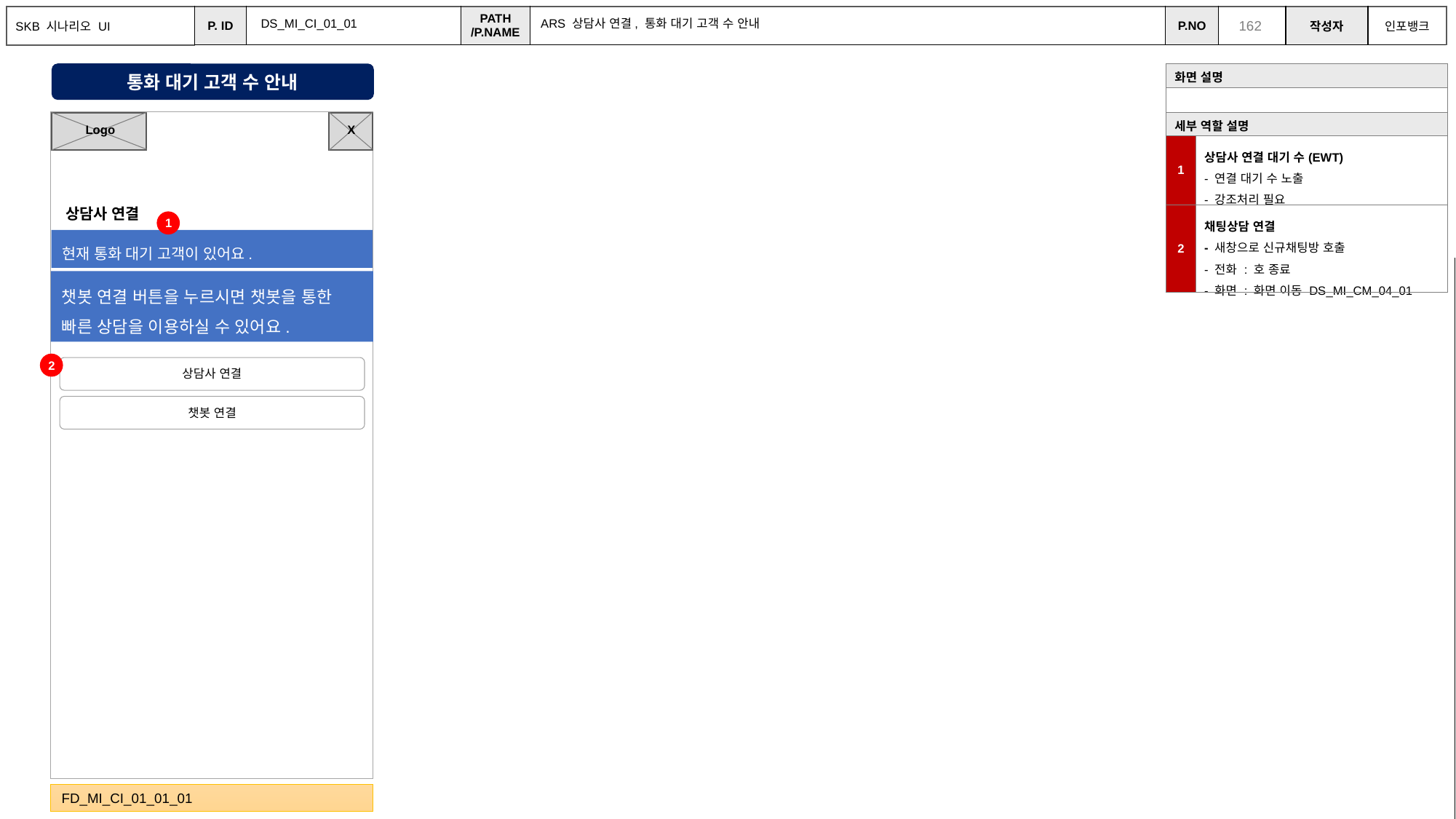

DS_MI_CI_01_01
ARS 상담사 연결, 통화 대기 고객 수 안내
통화 대기 고객 수 안내
| 화면 설명 |  |
| --- | --- |
|  |  |
| 세부 역할 설명 |  |
| 1 | 상담사 연결 대기 수(EWT) - 연결 대기 수 노출 - 강조처리 필요 |
| 2 | 채팅상담 연결 - 새창으로 신규채팅방 호출 - 전화 : 호 종료 - 화면 : 화면 이동 DS\_MI\_CM\_04\_01 |

X

Logo
상담사 연결
1
현재 통화 대기 고객이 있어요.
실시간데이터가 아니고 일반적인 정보로 고정적인 값을 제공..

일시에 따를 정해진값 조회는 필요함

고장진단만 가능하게 취소처리
고장진단

현재 개발범위는 AS만 가능
AS
가정내PC/TV이동

리모컨택배

안됨
가입
상품변경(전화,전화방식)
상품변경(인터넷, TV기술방식변경)
이전설치
챗봇 연결 버튼을 누르시면 챗봇을 통한 빠른 상담을 이용하실 수 있어요.
2

상담사 연결

챗봇 연결
FD_MI_CI_01_01_01